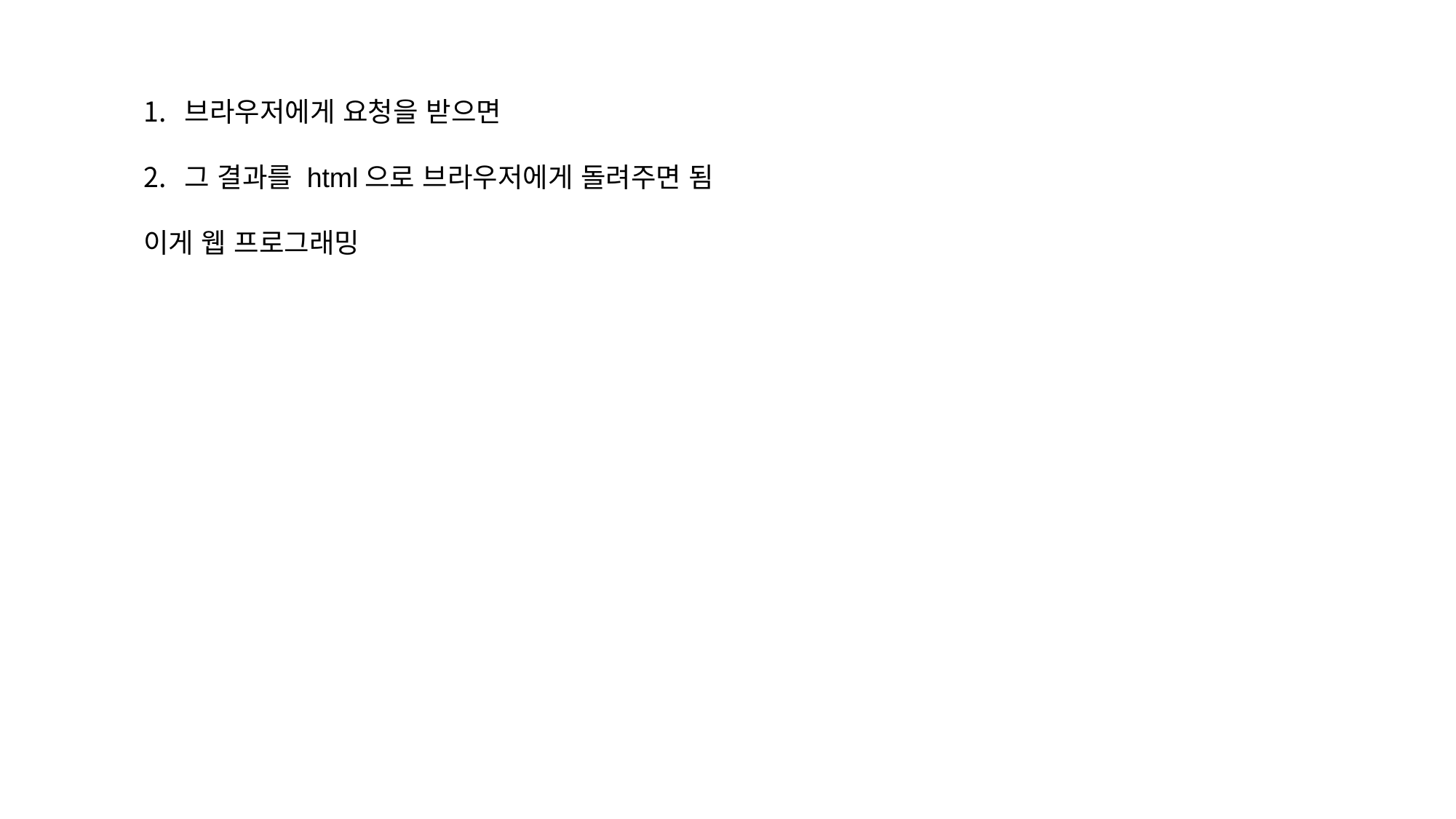

브라우저에게 요청을 받으면

그 결과를 html으로 브라우저에게 돌려주면 됨

이게 웹 프로그래밍